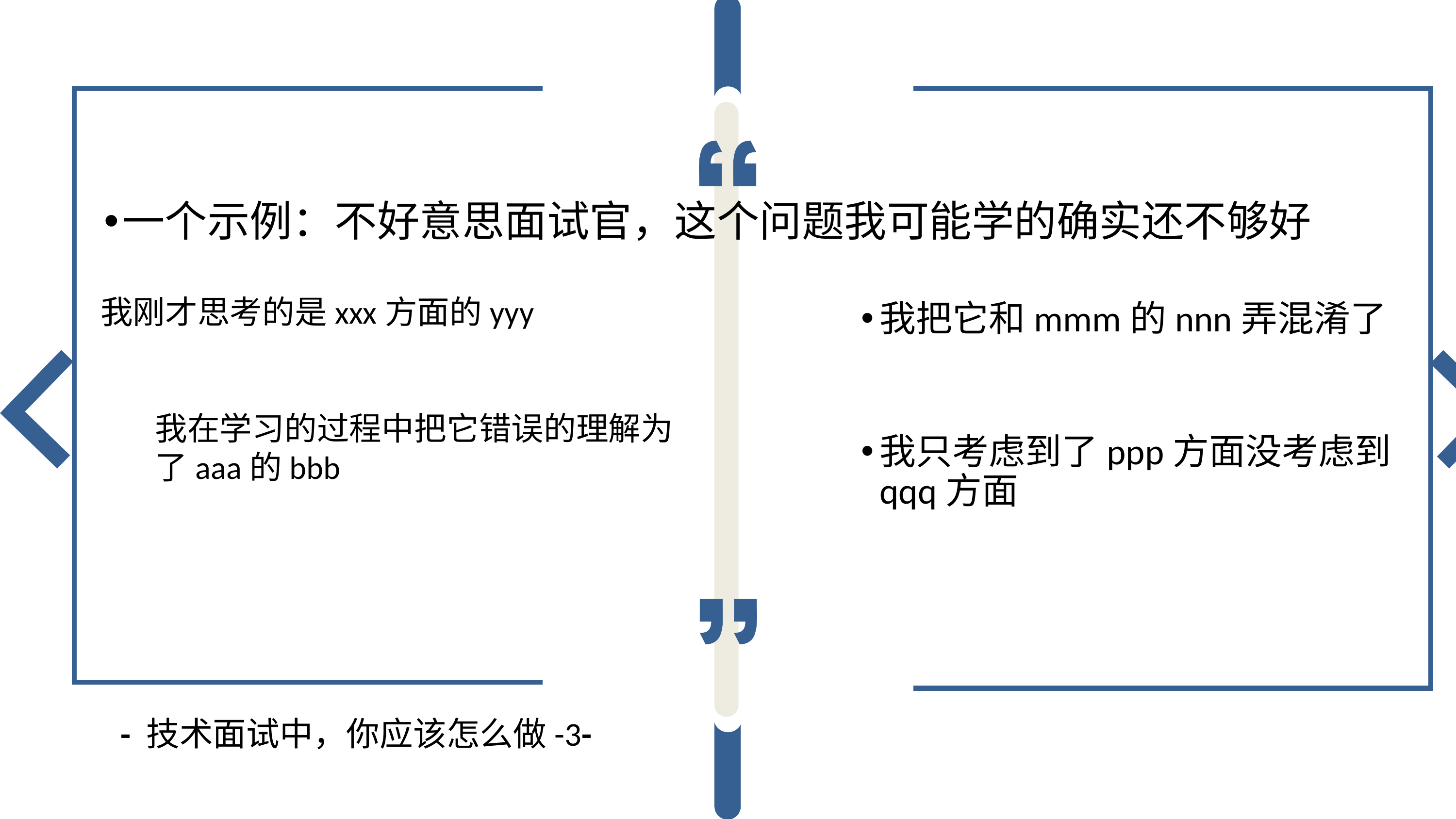

一个示例：不好意思面试官，这个问题我可能学的确实还不够好
我刚才思考的是xxx方面的yyy

我在学习的过程中把它错误的理解为了aaa的bbb

我把它和mmm的nnn弄混淆了

我只考虑到了ppp方面没考虑到qqq方面

- 技术面试中，你应该怎么做-3-